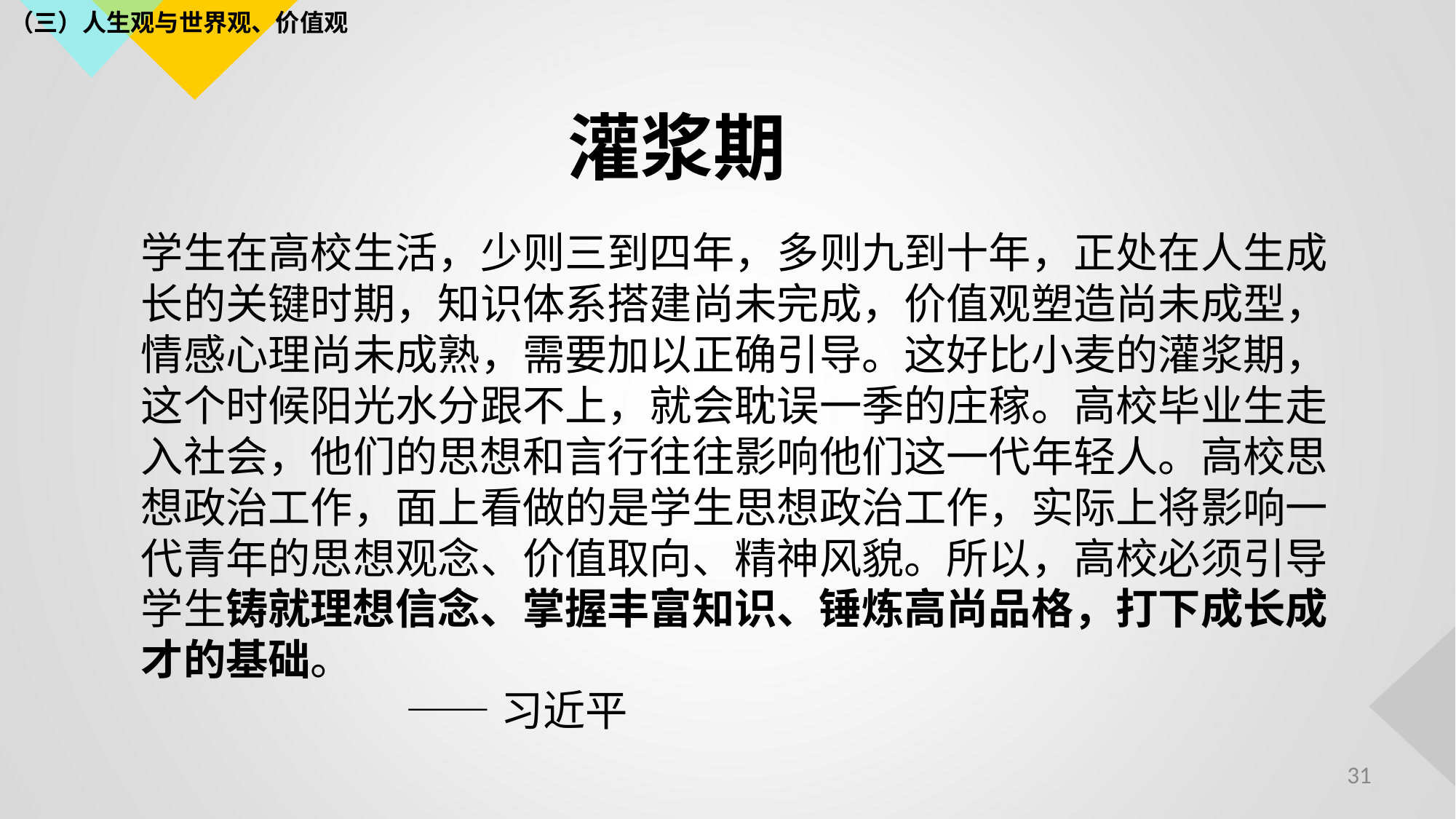

（三）人生观与世界观、价值观
# 灌浆期
学生在高校生活，少则三到四年，多则九到十年，正处在人生成长的关键时期，知识体系搭建尚未完成，价值观塑造尚未成型，情感心理尚未成熟，需要加以正确引导。这好比小麦的灌浆期，这个时候阳光水分跟不上，就会耽误一季的庄稼。高校毕业生走入社会，他们的思想和言行往往影响他们这一代年轻人。高校思想政治工作，面上看做的是学生思想政治工作，实际上将影响一代青年的思想观念、价值取向、精神风貌。所以，高校必须引导学生铸就理想信念、掌握丰富知识、锤炼高尚品格，打下成长成才的基础。
                            ——习近平
31